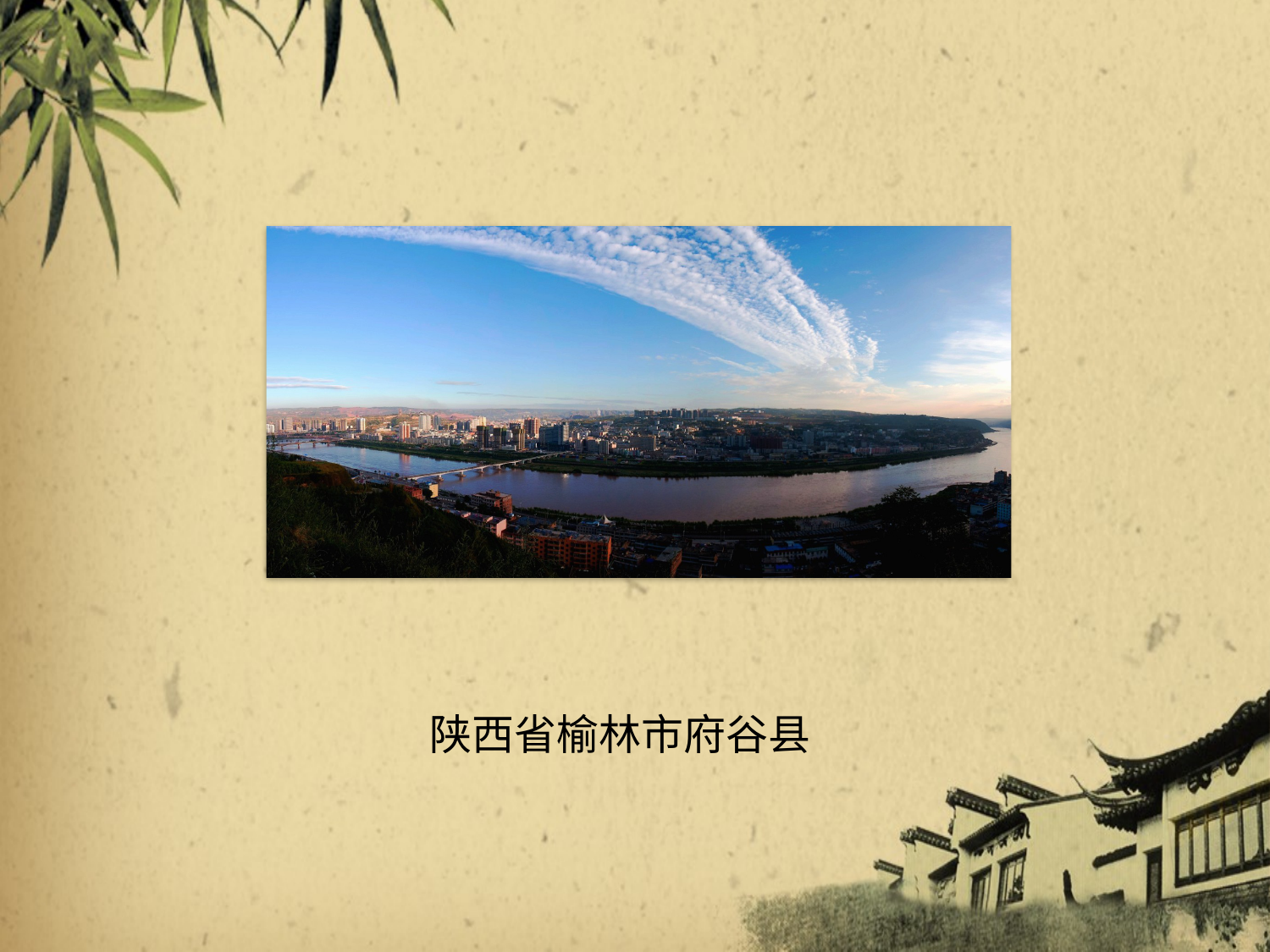

点击添加文本
点击添加文本
点击添加文本
陕西省榆林市府谷县
点击添加文本